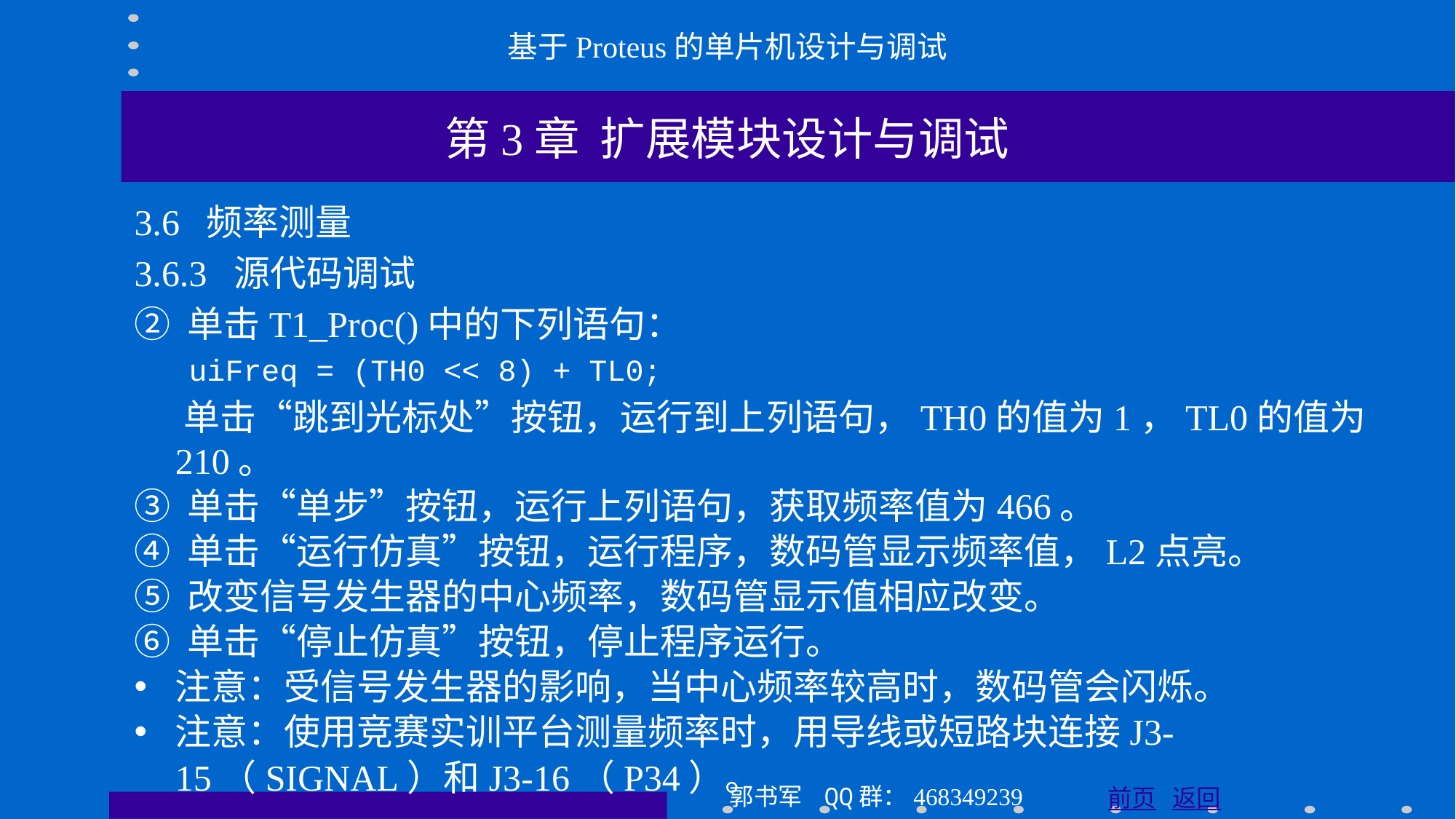

基于Proteus的单片机设计与调试
第3章  扩展模块设计与调试
3.6  频率测量
3.6.3  源代码调试
② 单击T1_Proc()中的下列语句：
   uiFreq = (TH0 << 8) + TL0;
     单击“跳到光标处”按钮，运行到上列语句，TH0的值为1，TL0的值为210。
③ 单击“单步”按钮，运行上列语句，获取频率值为466。
④ 单击“运行仿真”按钮，运行程序，数码管显示频率值，L2点亮。
⑤ 改变信号发生器的中心频率，数码管显示值相应改变。
⑥ 单击“停止仿真”按钮，停止程序运行。
注意：受信号发生器的影响，当中心频率较高时，数码管会闪烁。
注意：使用竞赛实训平台测量频率时，用导线或短路块连接J3-15（SIGNAL）和J3-16（P34）。

郭书军   QQ群：468349239
前页   返回